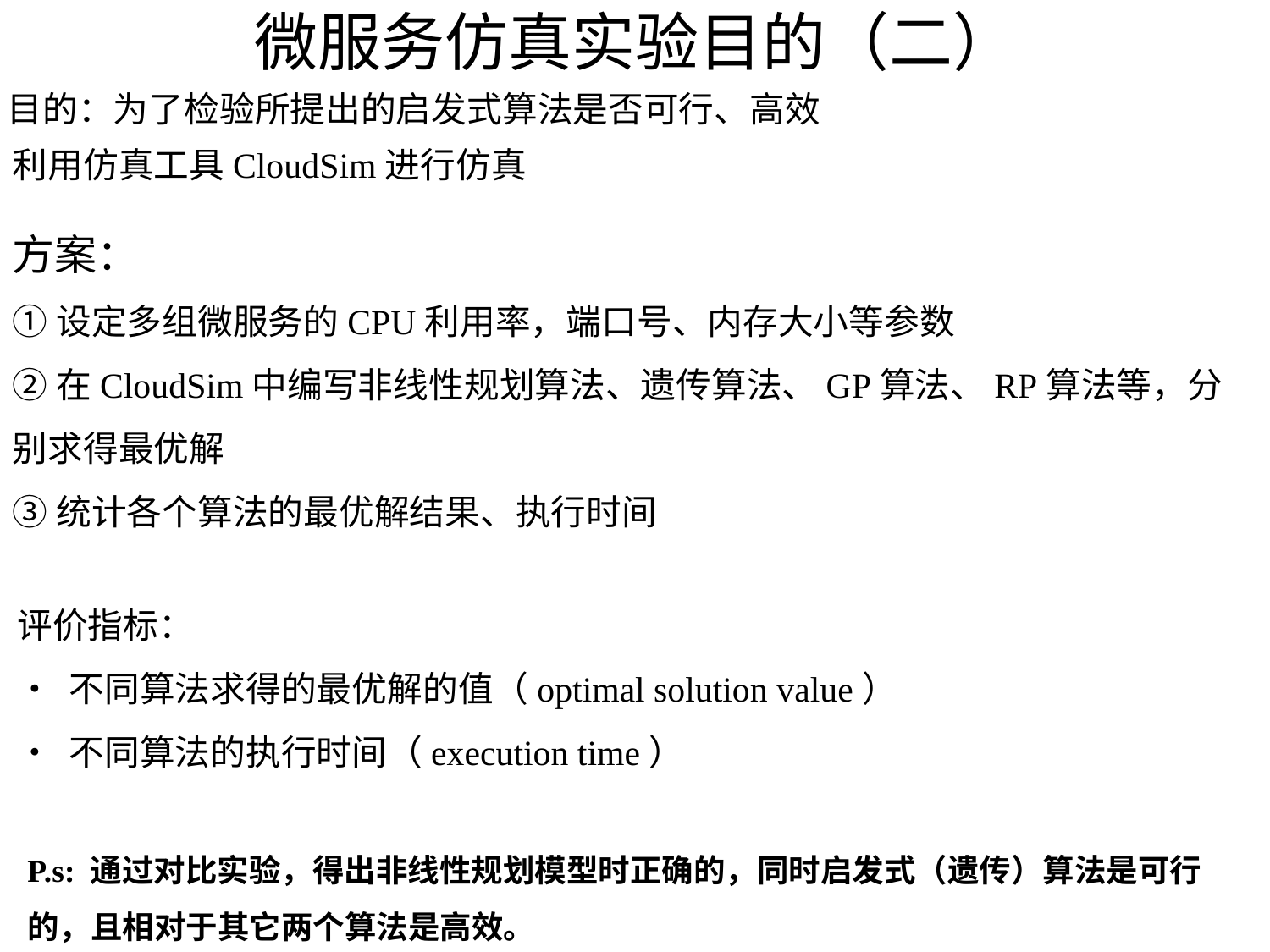

# 微服务仿真实验目的（二）
目的：为了检验所提出的启发式算法是否可行、高效
利用仿真工具CloudSim进行仿真
方案：
①设定多组微服务的CPU利用率，端口号、内存大小等参数
②在CloudSim中编写非线性规划算法、遗传算法、GP算法、RP算法等，分别求得最优解
③统计各个算法的最优解结果、执行时间
评价指标：
• 不同算法求得的最优解的值（optimal solution value）
• 不同算法的执行时间（execution time）
P.s: 通过对比实验，得出非线性规划模型时正确的，同时启发式（遗传）算法是可行的，且相对于其它两个算法是高效。